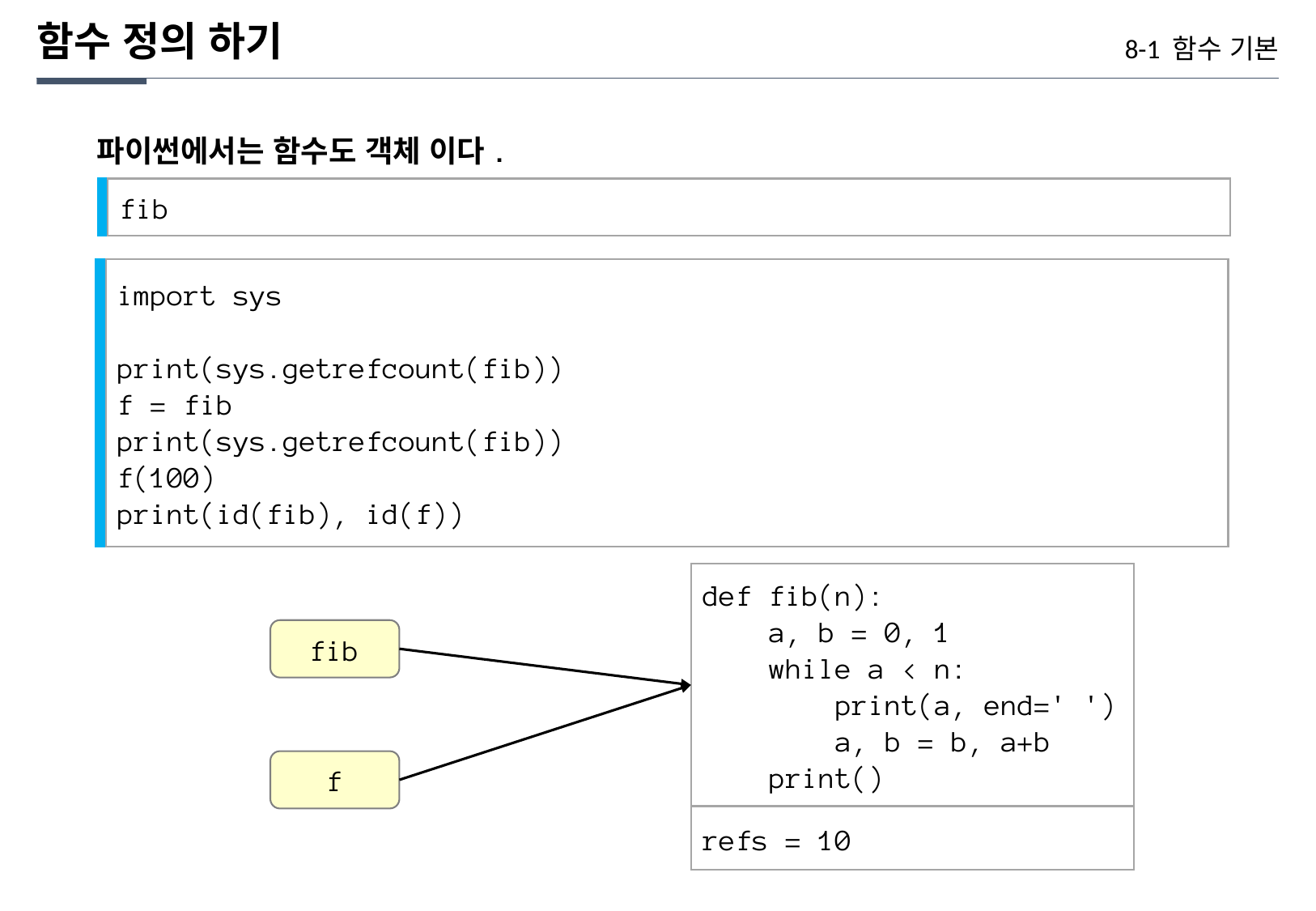

함수 정의 하기
8-1 함수 기본
파이썬에서는 함수도 객체 이다.

fib

import sys

print(sys.getrefcount(fib))
f = fib
print(sys.getrefcount(fib))
f(100)
print(id(fib), id(f))
def fib(n):
    a, b = 0, 1
    while a < n:
        print(a, end=' ')
        a, b = b, a+b
    print()
fib
f
refs = 10